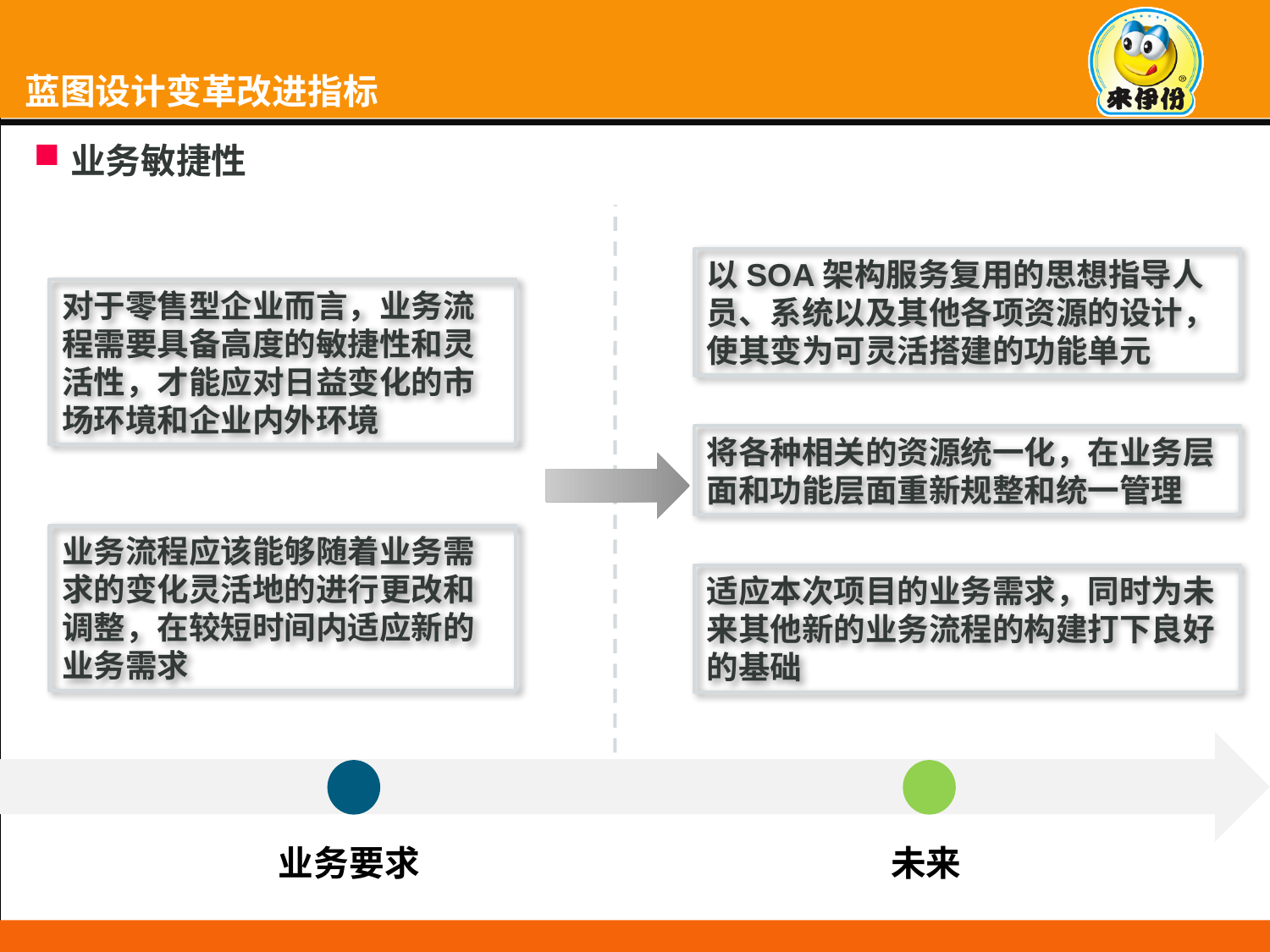

蓝图设计变革改进指标
# 蓝图设计关键设计原则
业务敏捷性
以SOA架构服务复用的思想指导人员、系统以及其他各项资源的设计，使其变为可灵活搭建的功能单元
对于零售型企业而言，业务流程需要具备高度的敏捷性和灵活性，才能应对日益变化的市场环境和企业内外环境
将各种相关的资源统一化，在业务层面和功能层面重新规整和统一管理

业务流程应该能够随着业务需求的变化灵活地的进行更改和调整，在较短时间内适应新的业务需求
适应本次项目的业务需求，同时为未来其他新的业务流程的构建打下良好的基础

业务要求
未来